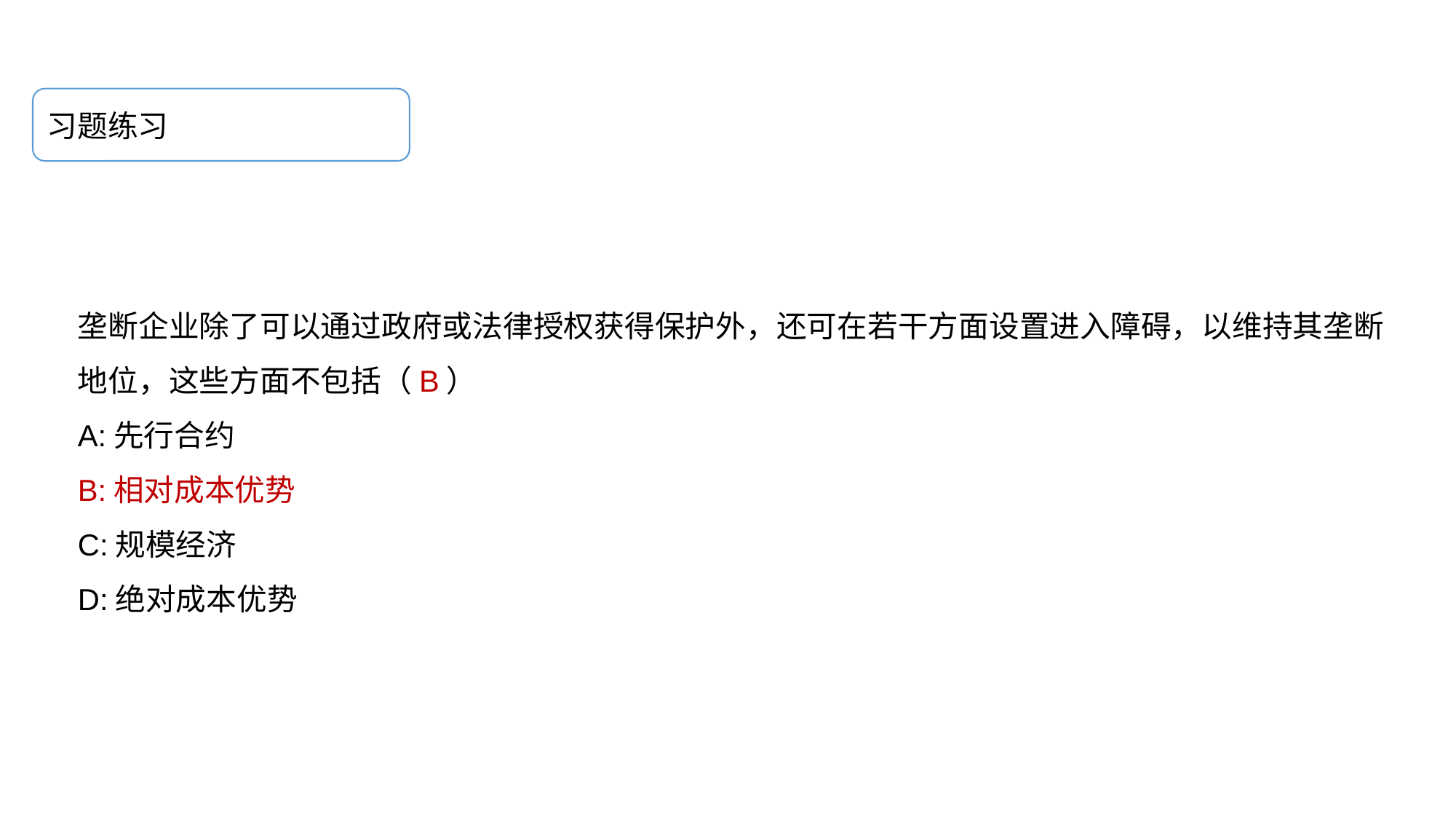

习题练习
垄断企业除了可以通过政府或法律授权获得保护外，还可在若干方面设置进入障碍，以维持其垄断地位，这些方面不包括（B）
A:先行合约
B:相对成本优势
C:规模经济
D:绝对成本优势